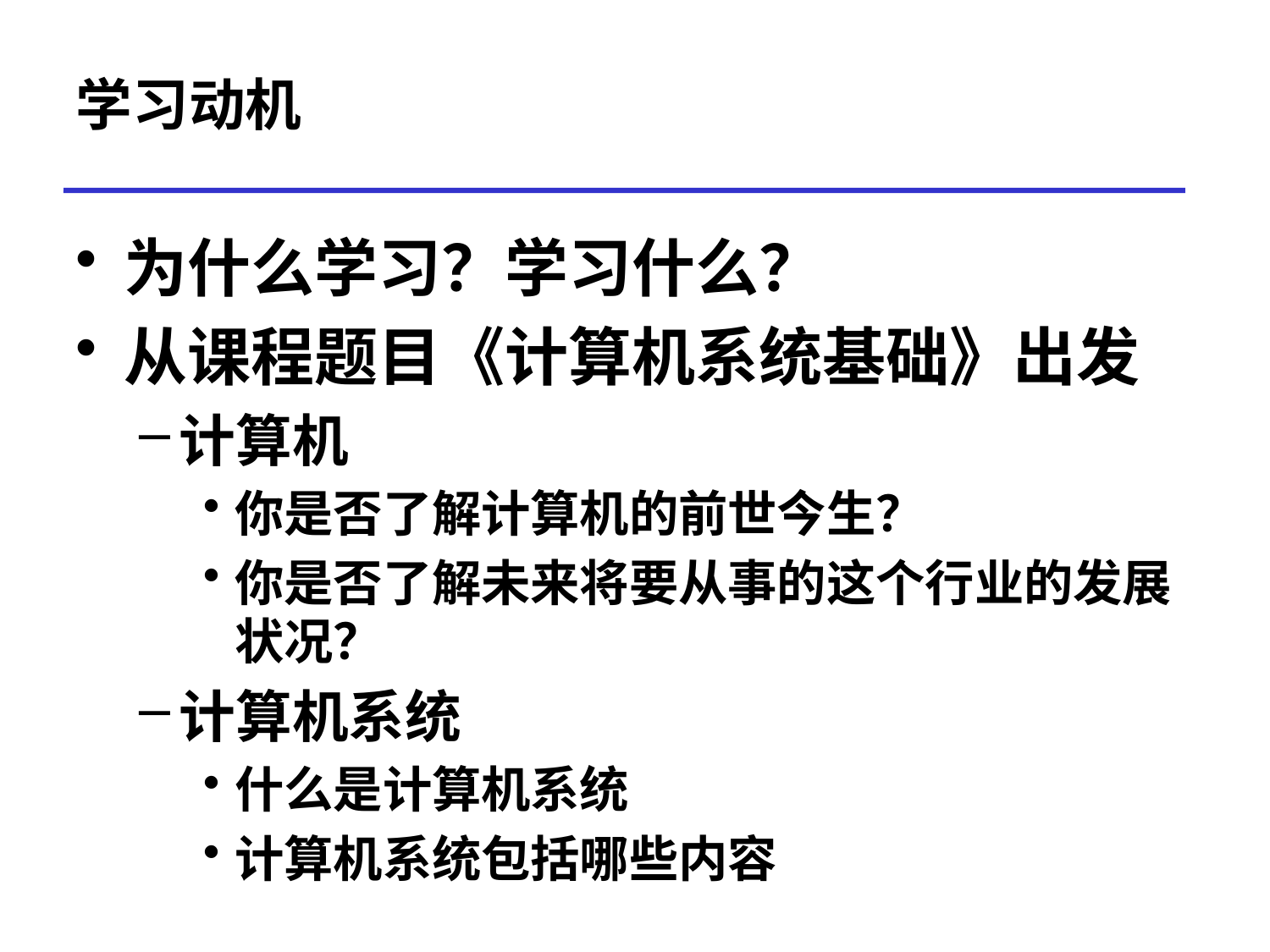

学习动机

为什么学习？学习什么？
从课程题目《计算机系统基础》出发
计算机
你是否了解计算机的前世今生？
你是否了解未来将要从事的这个行业的发展状况？
计算机系统
什么是计算机系统
计算机系统包括哪些内容